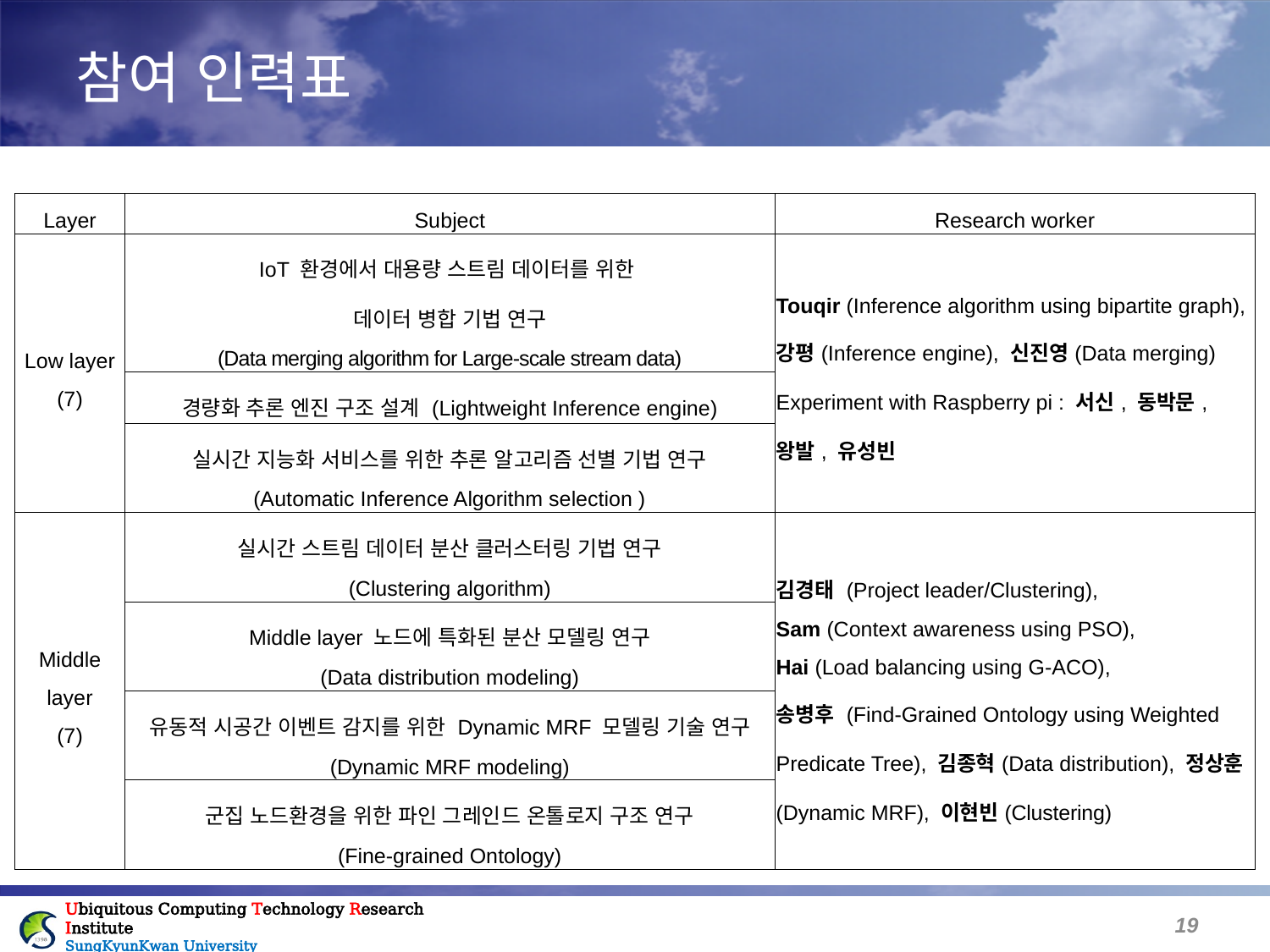

참여 인력표
| Layer | Subject | Research worker |
| --- | --- | --- |
| Low layer (7) | IoT 환경에서 대용량 스트림 데이터를 위한 데이터 병합 기법 연구 (Data merging algorithm for Large-scale stream data) | Touqir (Inference algorithm using bipartite graph), 강평(Inference engine), 신진영(Data merging) Experiment with Raspberry pi : 서신, 동박문, 왕발, 유성빈 |
|  | 경량화 추론 엔진 구조 설계 (Lightweight Inference engine) |  |
|  | 실시간 지능화 서비스를 위한 추론 알고리즘 선별 기법 연구 (Automatic Inference Algorithm selection ) |  |
| Middle layer (7) | 실시간 스트림 데이터 분산 클러스터링 기법 연구 (Clustering algorithm) | 김경태 (Project leader/Clustering), Sam (Context awareness using PSO), Hai (Load balancing using G-ACO), 송병후 (Find-Grained Ontology using Weighted Predicate Tree), 김종혁(Data distribution), 정상훈(Dynamic MRF), 이현빈(Clustering) |
|  | Middle layer 노드에 특화된 분산 모델링 연구 (Data distribution modeling) |  |
|  | 유동적 시공간 이벤트 감지를 위한 Dynamic MRF 모델링 기술 연구 (Dynamic MRF modeling) |  |
|  | 군집 노드환경을 위한 파인 그레인드 온톨로지 구조 연구 (Fine-grained Ontology) |  |
19